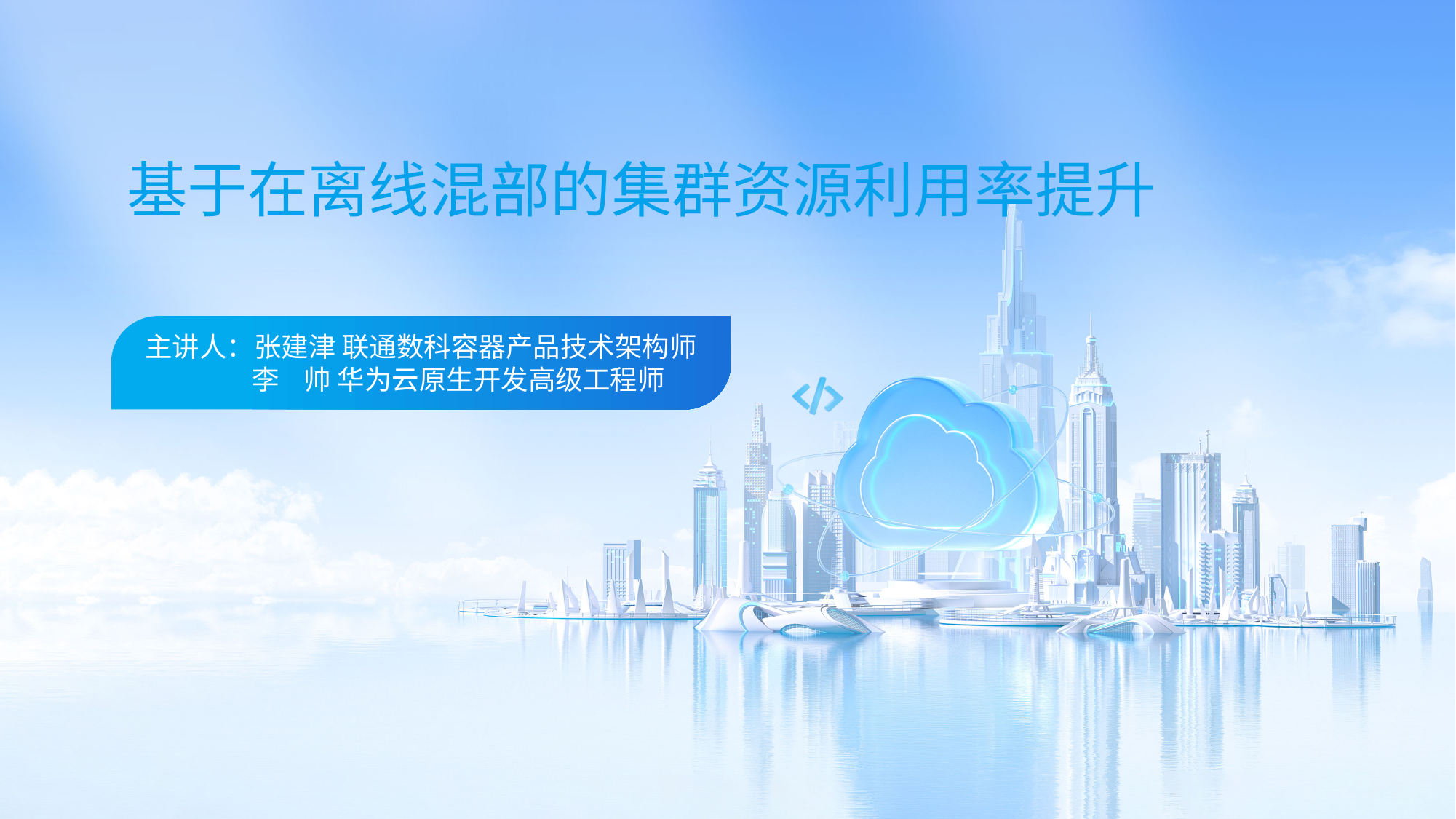

基于在离线混部的集群资源利用率提升
主讲人：张建津 联通数科容器产品技术架构师
           李    帅 华为云原生开发高级工程师